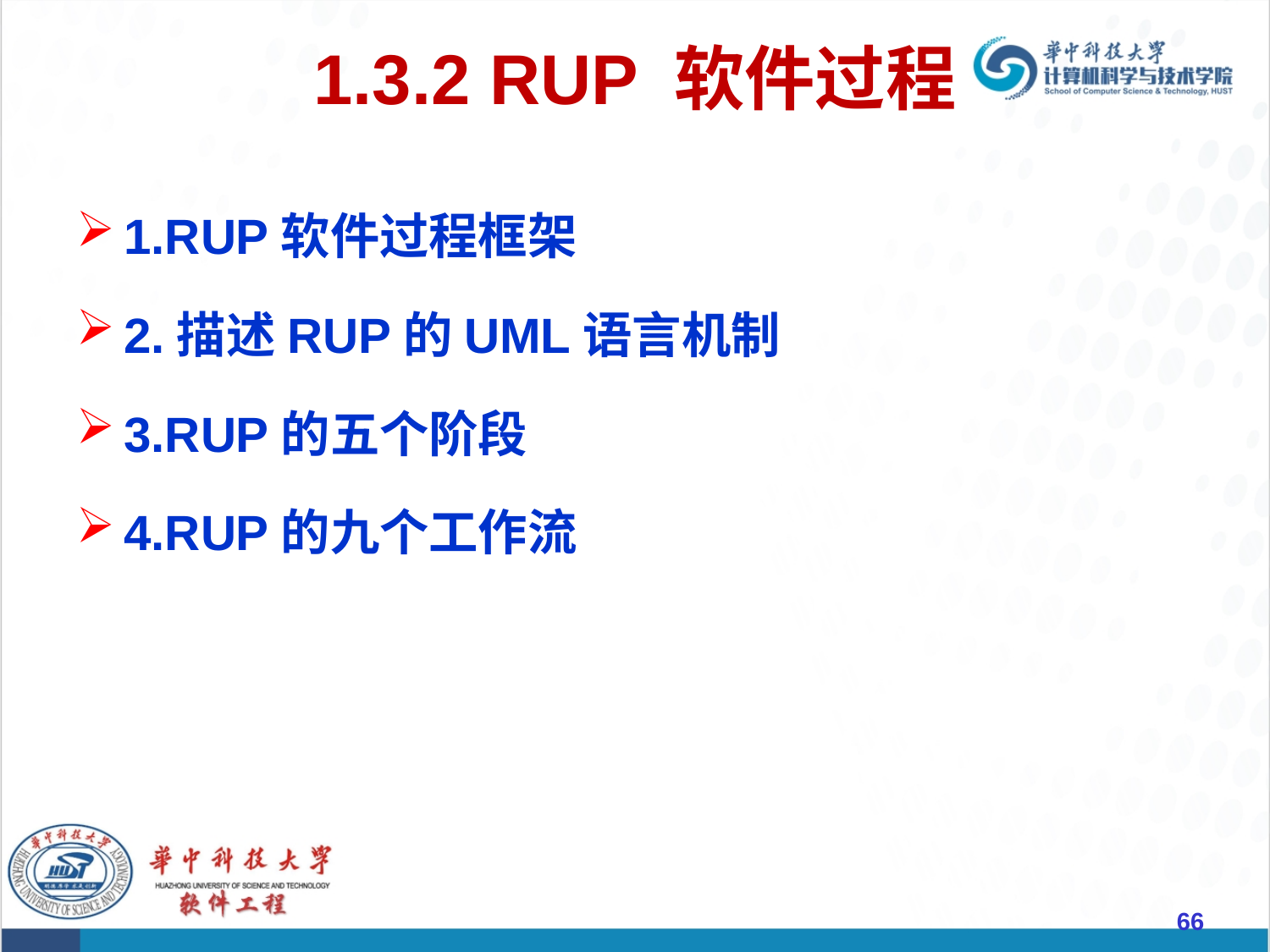

# 1.3.2 RUP 软件过程
1.RUP软件过程框架
2.描述RUP的UML语言机制
3.RUP的五个阶段
4.RUP的九个工作流
66